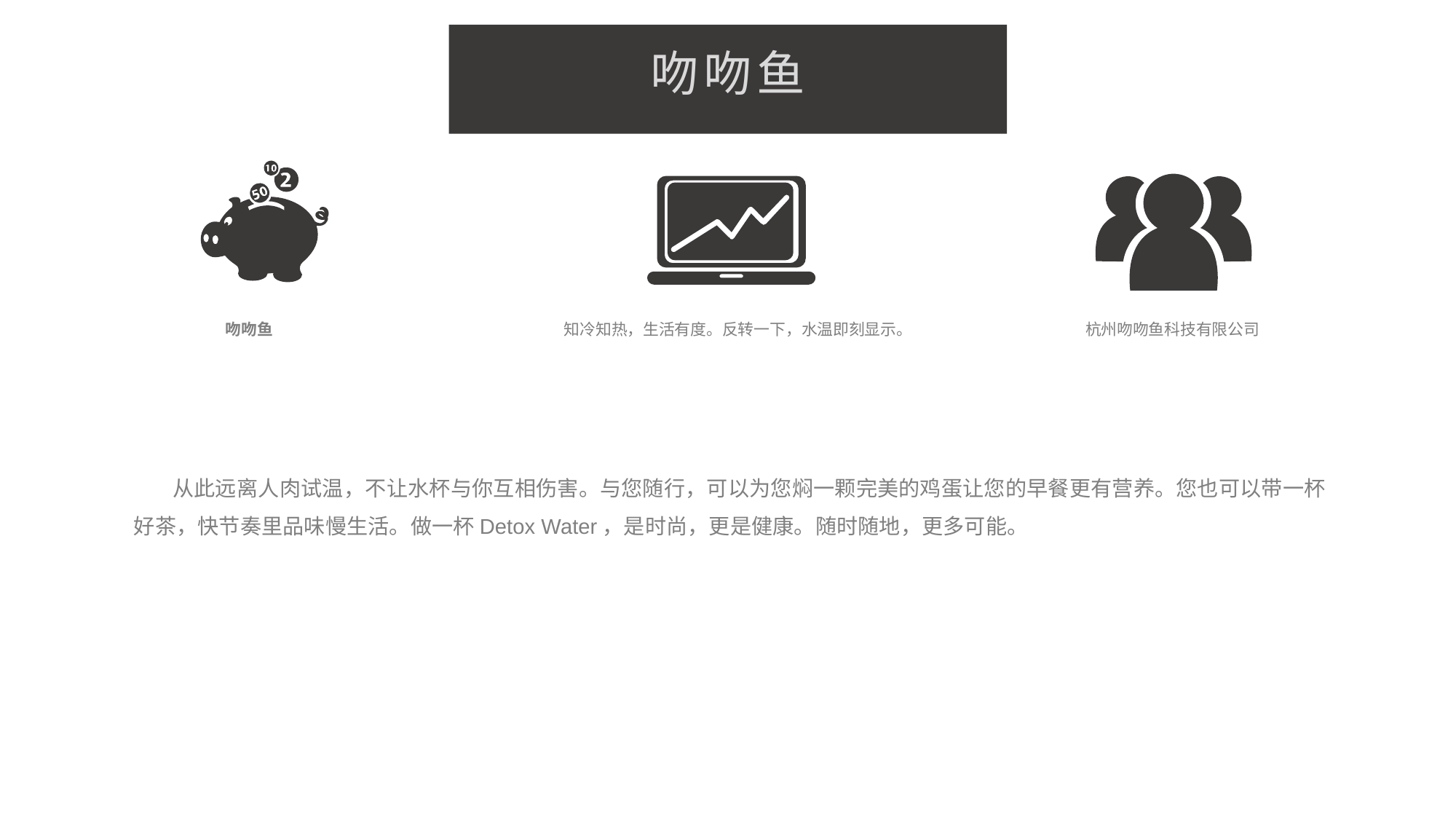

吻吻鱼

吻吻鱼
知冷知热，生活有度。反转一下，水温即刻显示。
杭州吻吻鱼科技有限公司
       从此远离人肉试温，不让水杯与你互相伤害。与您随行，可以为您焖一颗完美的鸡蛋让您的早餐更有营养。您也可以带一杯好茶，快节奏里品味慢生活。做一杯Detox Water，是时尚，更是健康。随时随地，更多可能。